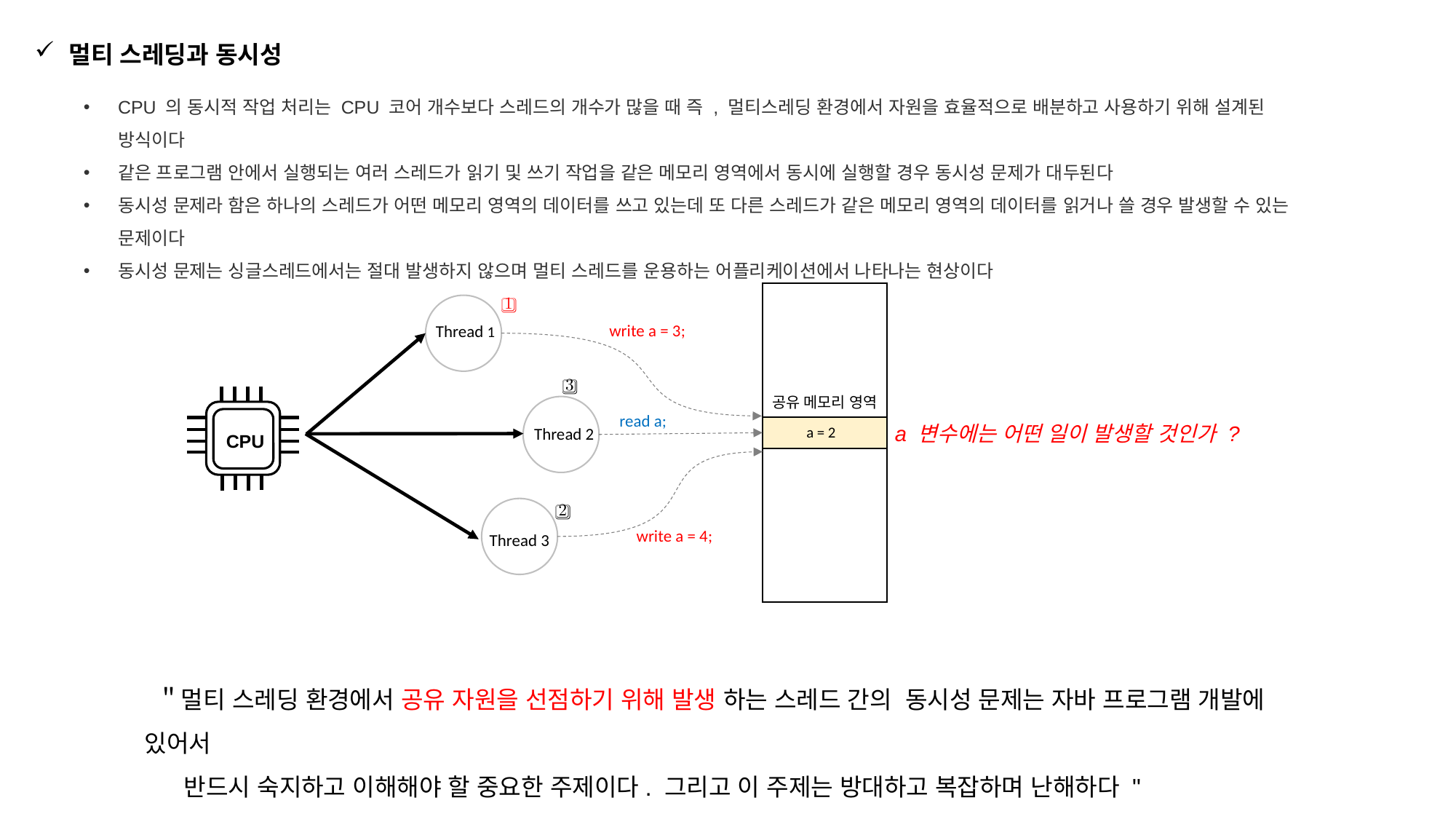

멀티 스레딩과 동시성
CPU 의 동시적 작업 처리는 CPU 코어 개수보다 스레드의 개수가 많을 때 즉 , 멀티스레딩 환경에서 자원을 효율적으로 배분하고 사용하기 위해 설계된 방식이다
같은 프로그램 안에서 실행되는 여러 스레드가 읽기 및 쓰기 작업을 같은 메모리 영역에서 동시에 실행할 경우 동시성 문제가 대두된다
동시성 문제라 함은 하나의 스레드가 어떤 메모리 영역의 데이터를 쓰고 있는데 또 다른 스레드가 같은 메모리 영역의 데이터를 읽거나 쓸 경우 발생할 수 있는 문제이다
동시성 문제는 싱글스레드에서는 절대 발생하지 않으며 멀티 스레드를 운용하는 어플리케이션에서 나타나는 현상이다

1️⃣

write a = 3;
Thread 1
3️⃣

CPU
공유 메모리 영역

read a;
a 변수에는 어떤 일이 발생할 것인가 ?

a = 2
Thread 2
2️⃣

write a = 4;
Thread 3
 ＂멀티 스레딩 환경에서 공유 자원을 선점하기 위해 발생 하는 스레드 간의  동시성 문제는 자바 프로그램 개발에 있어서
     반드시 숙지하고 이해해야 할 중요한 주제이다. 그리고 이 주제는 방대하고 복잡하며 난해하다 "